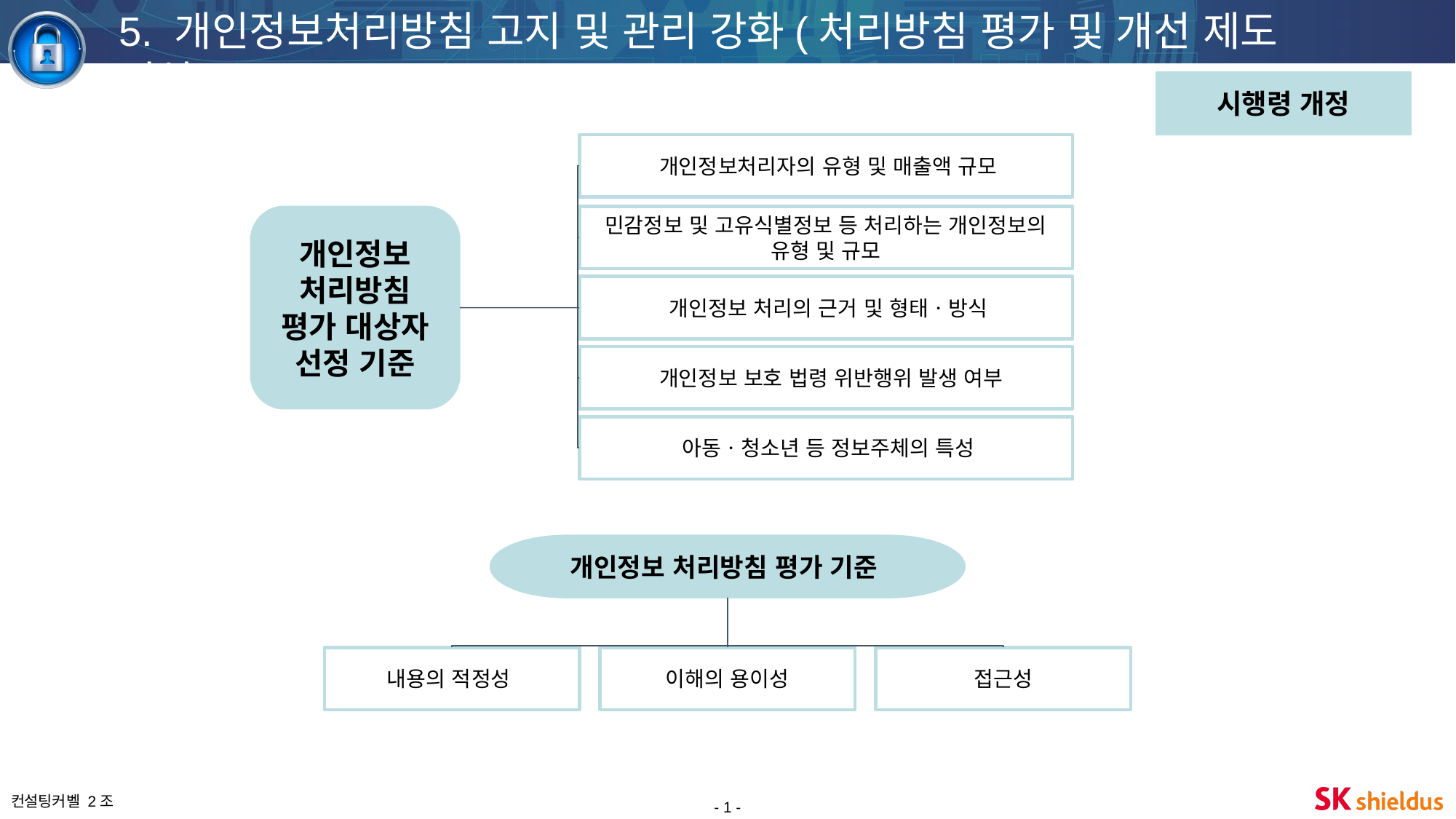

5. 개인정보처리방침 고지 및 관리 강화(처리방침 평가 및 개선 제도 신설)

시행령 개정
 개인정보처리자의 유형 및 매출액 규모
개인정보 처리방침 평가 대상자 선정 기준
민감정보 및 고유식별정보 등 처리하는 개인정보의 유형 및 규모

 개인정보 처리의 근거 및 형태ㆍ방식
 개인정보 보호 법령 위반행위 발생 여부
 아동ㆍ청소년 등 정보주체의 특성
개인정보 처리방침 평가 기준
내용의 적정성
이해의 용이성
접근성
- 1 -